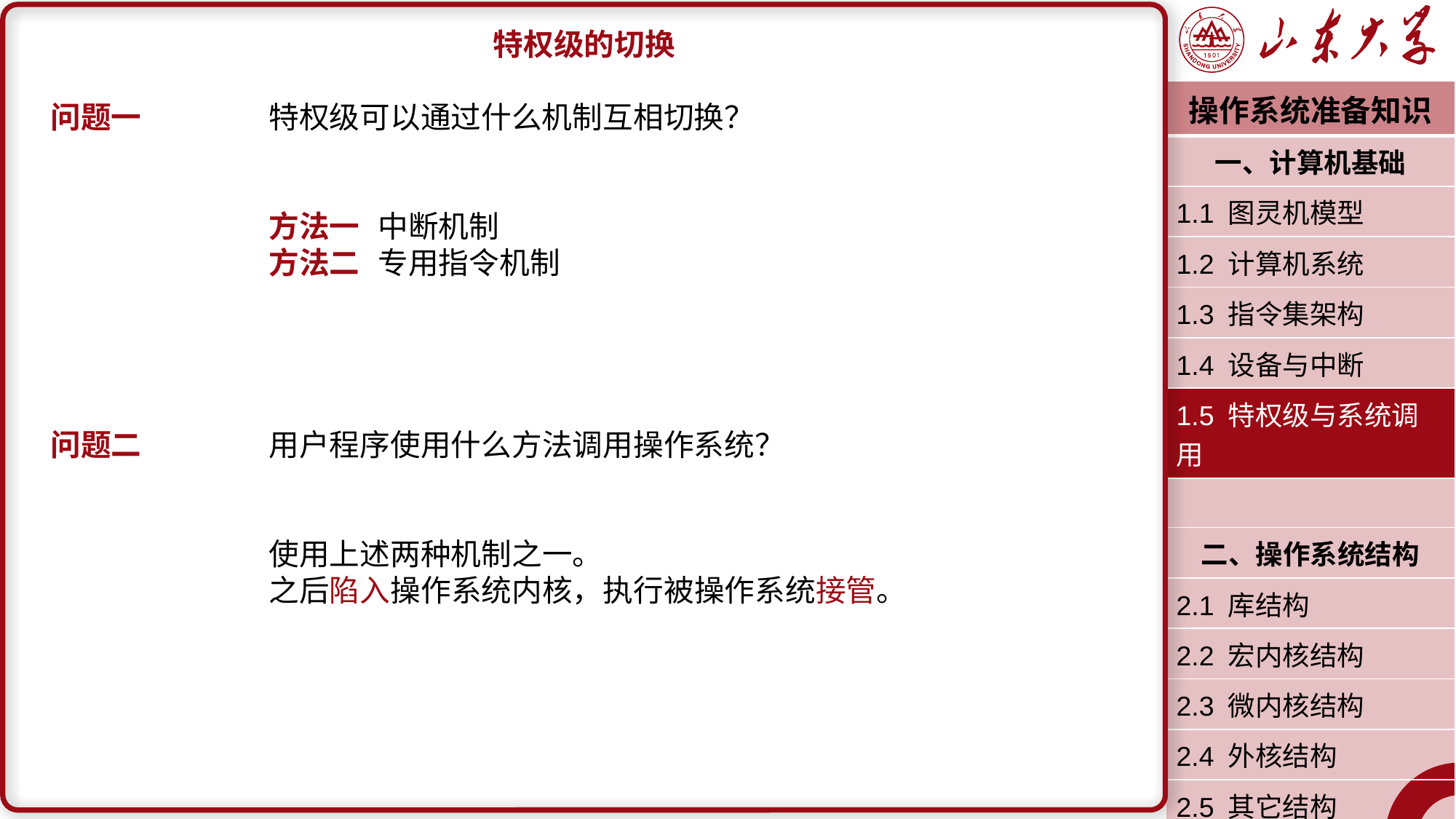

特权级的切换

问题一		特权级可以通过什么机制互相切换？

		方法一	中断机制
		方法二	专用指令机制

问题二		用户程序使用什么方法调用操作系统？

		使用上述两种机制之一。
		之后陷入操作系统内核，执行被操作系统接管。
| 操作系统准备知识 |
| --- |
| 一、计算机基础 |
| 1.1 图灵机模型 |
| 1.2 计算机系统 |
| 1.3 指令集架构 |
| 1.4 设备与中断 |
| 1.5 特权级与系统调用 |
|  |
| 二、操作系统结构 |
| 2.1 库结构 |
| 2.2 宏内核结构 |
| 2.3 微内核结构 |
| 2.4 外核结构 |
| 2.5 其它结构 |
| 潘润宇 2023.02 |